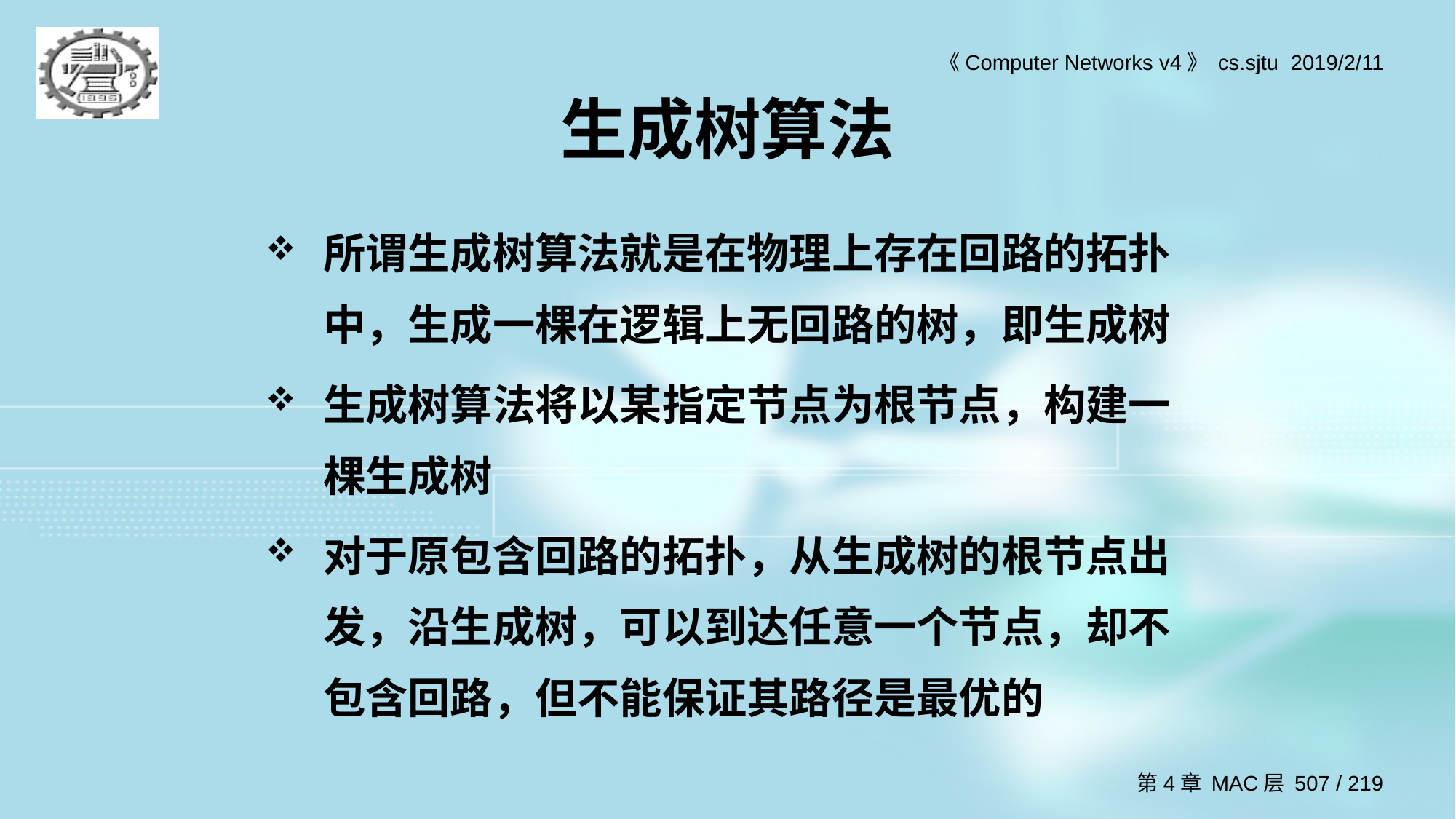

# 生成树算法
所谓生成树算法就是在物理上存在回路的拓扑中，生成一棵在逻辑上无回路的树，即生成树
生成树算法将以某指定节点为根节点，构建一棵生成树
对于原包含回路的拓扑，从生成树的根节点出发，沿生成树，可以到达任意一个节点，却不包含回路，但不能保证其路径是最优的